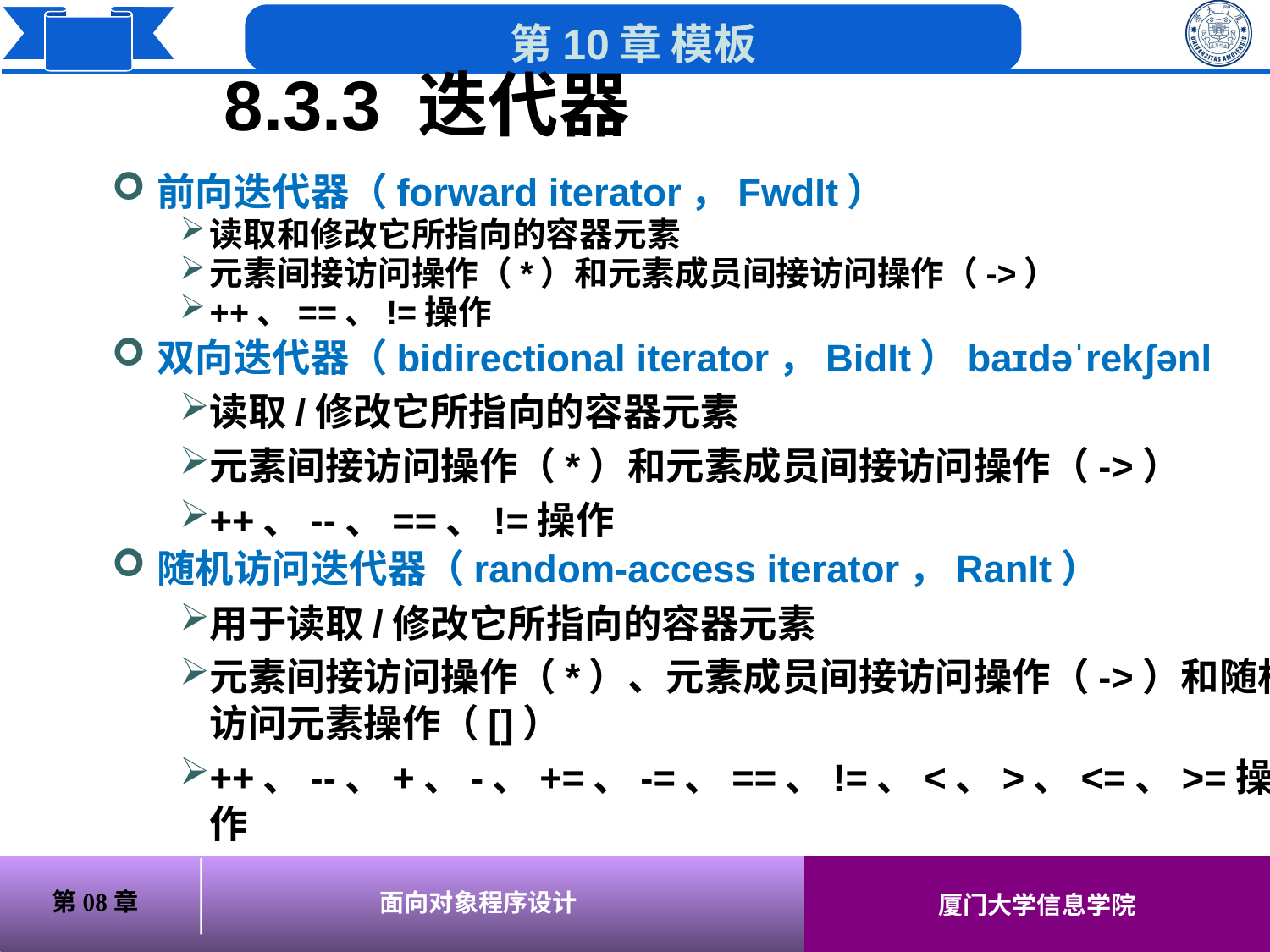

# 8.3.3 迭代器
前向迭代器（forward iterator，FwdIt）
读取和修改它所指向的容器元素
元素间接访问操作（*）和元素成员间接访问操作（->）
++、==、!=操作
双向迭代器（bidirectional iterator，BidIt）baɪdəˈrekʃənl
读取/修改它所指向的容器元素
元素间接访问操作（*）和元素成员间接访问操作（->）
++、--、==、!=操作
随机访问迭代器（random-access iterator，RanIt）
用于读取/修改它所指向的容器元素
元素间接访问操作（*）、元素成员间接访问操作（->）和随机访问元素操作（[]）
++、--、+、-、+=、-=、==、!=、<、>、<=、>=操作

51